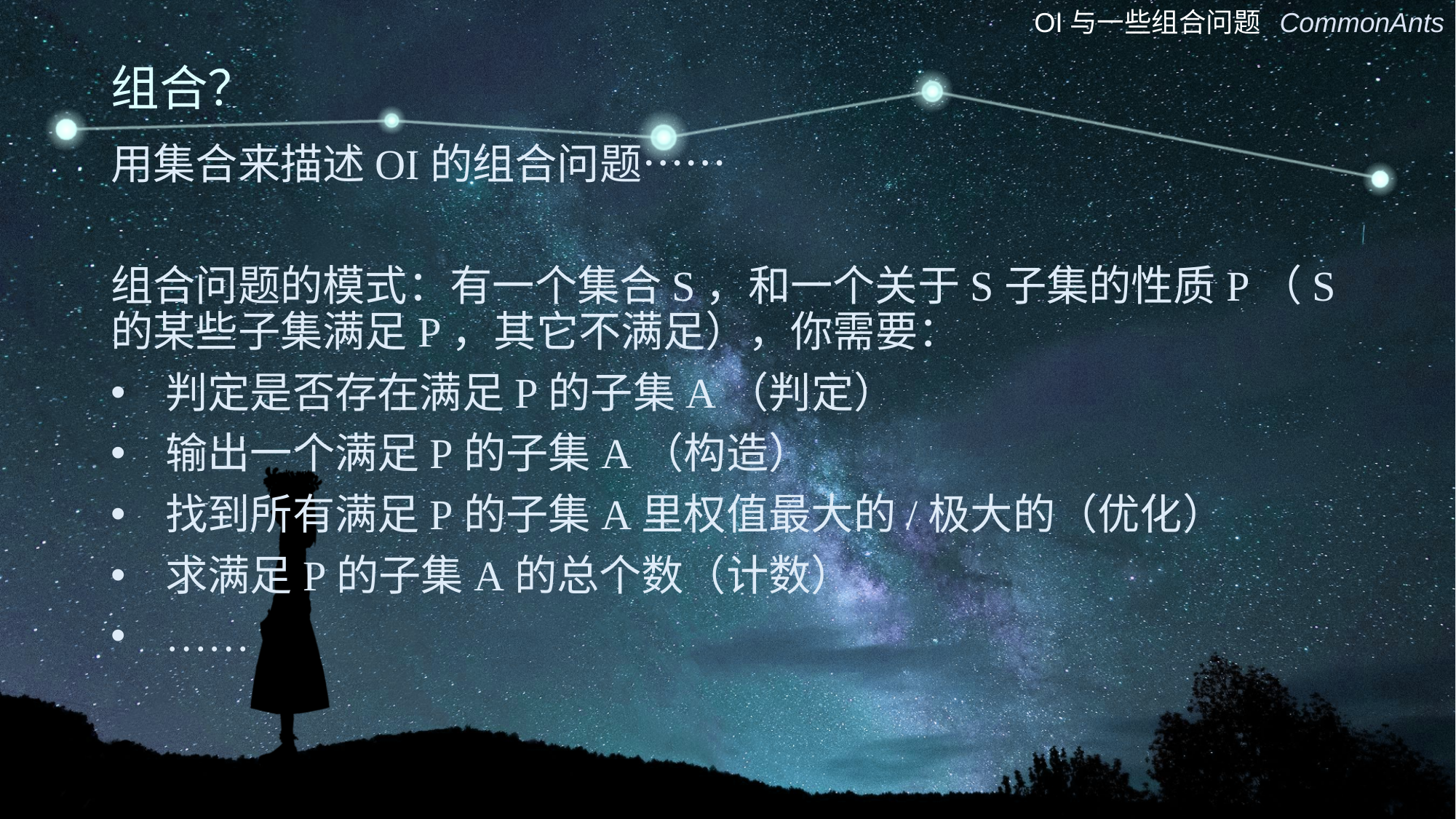

# 组合？
用集合来描述OI的组合问题……

组合问题的模式：有一个集合S，和一个关于S子集的性质P（S的某些子集满足P，其它不满足），你需要：
判定是否存在满足P的子集A（判定）
输出一个满足P的子集A（构造）
找到所有满足P的子集A里权值最大的/极大的（优化）
求满足P的子集A的总个数（计数）
……